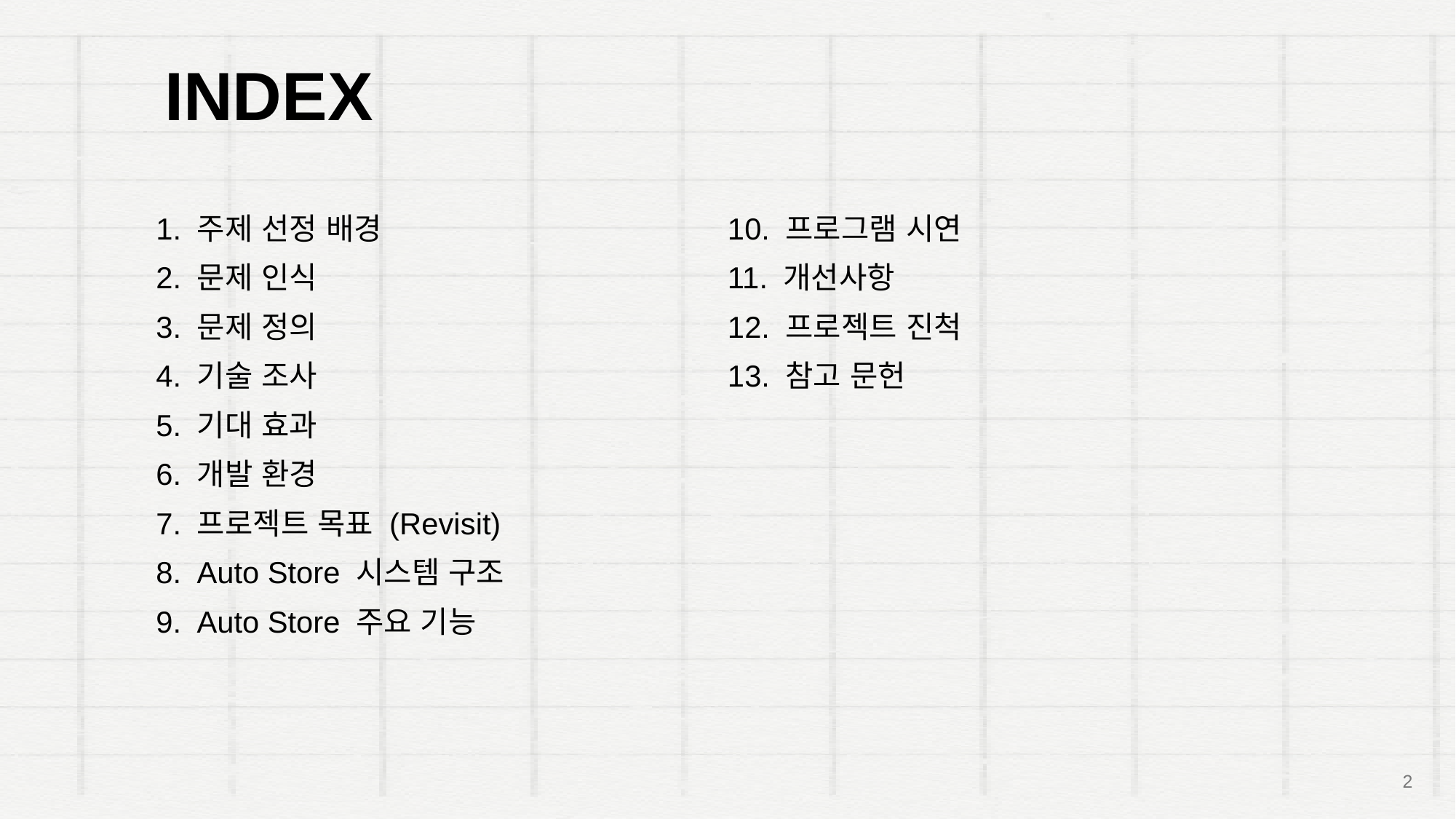

INDEX
주제 선정 배경
문제 인식
문제 정의
기술 조사
기대 효과
개발 환경
프로젝트 목표 (Revisit)
Auto Store 시스템 구조
Auto Store 주요 기능
10. 프로그램 시연
11. 개선사항
12. 프로젝트 진척
13. 참고 문헌

2